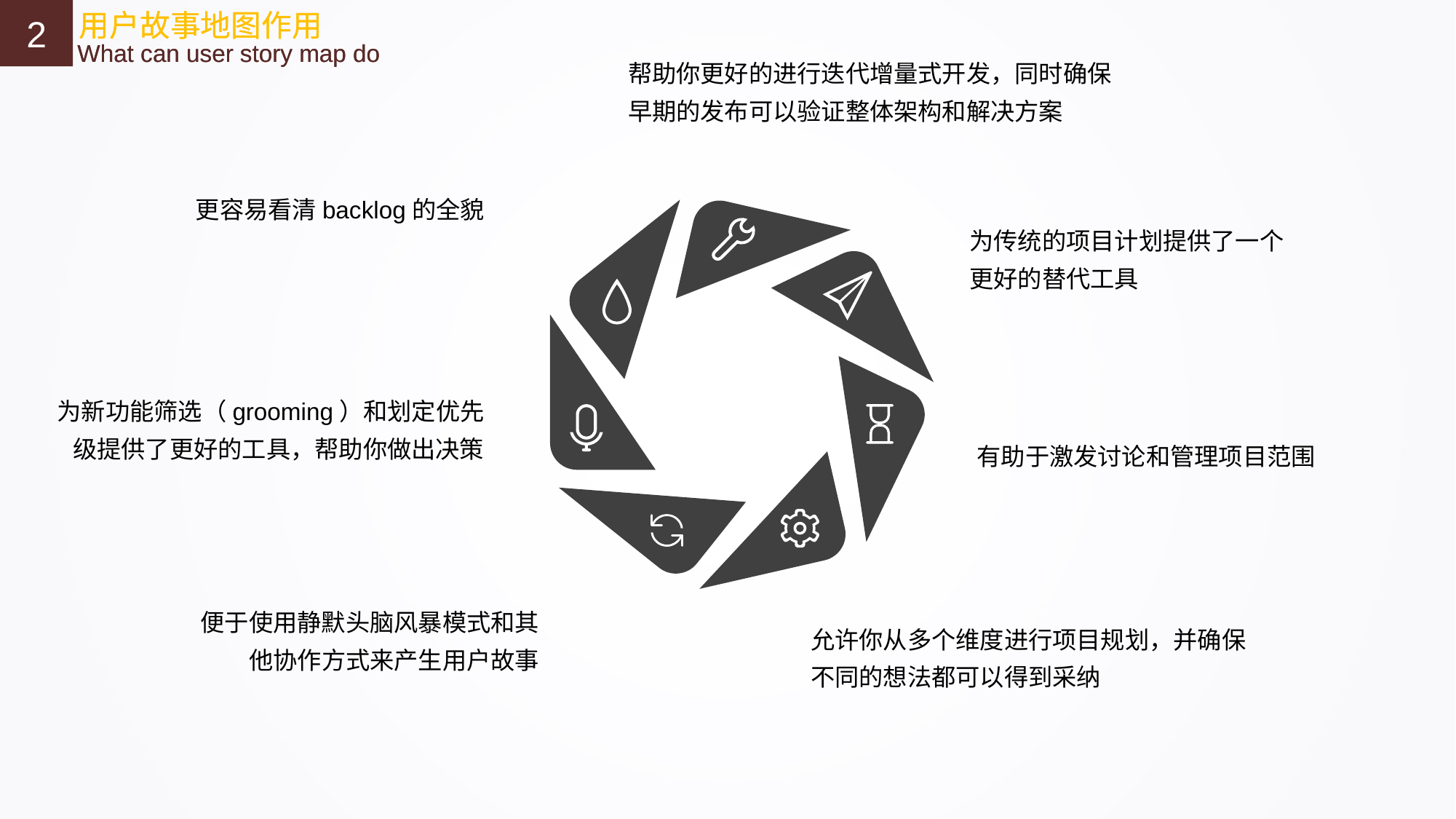

2
用户故事地图作用
What can user story map do
用户故事地图作用
What can user story map do
帮助你更好的进行迭代增量式开发，同时确保早期的发布可以验证整体架构和解决方案
更容易看清backlog的全貌

为传统的项目计划提供了一个更好的替代工具

为新功能筛选（grooming）和划定优先级提供了更好的工具，帮助你做出决策

有助于激发讨论和管理项目范围

便于使用静默头脑风暴模式和其他协作方式来产生用户故事
允许你从多个维度进行项目规划，并确保不同的想法都可以得到采纳